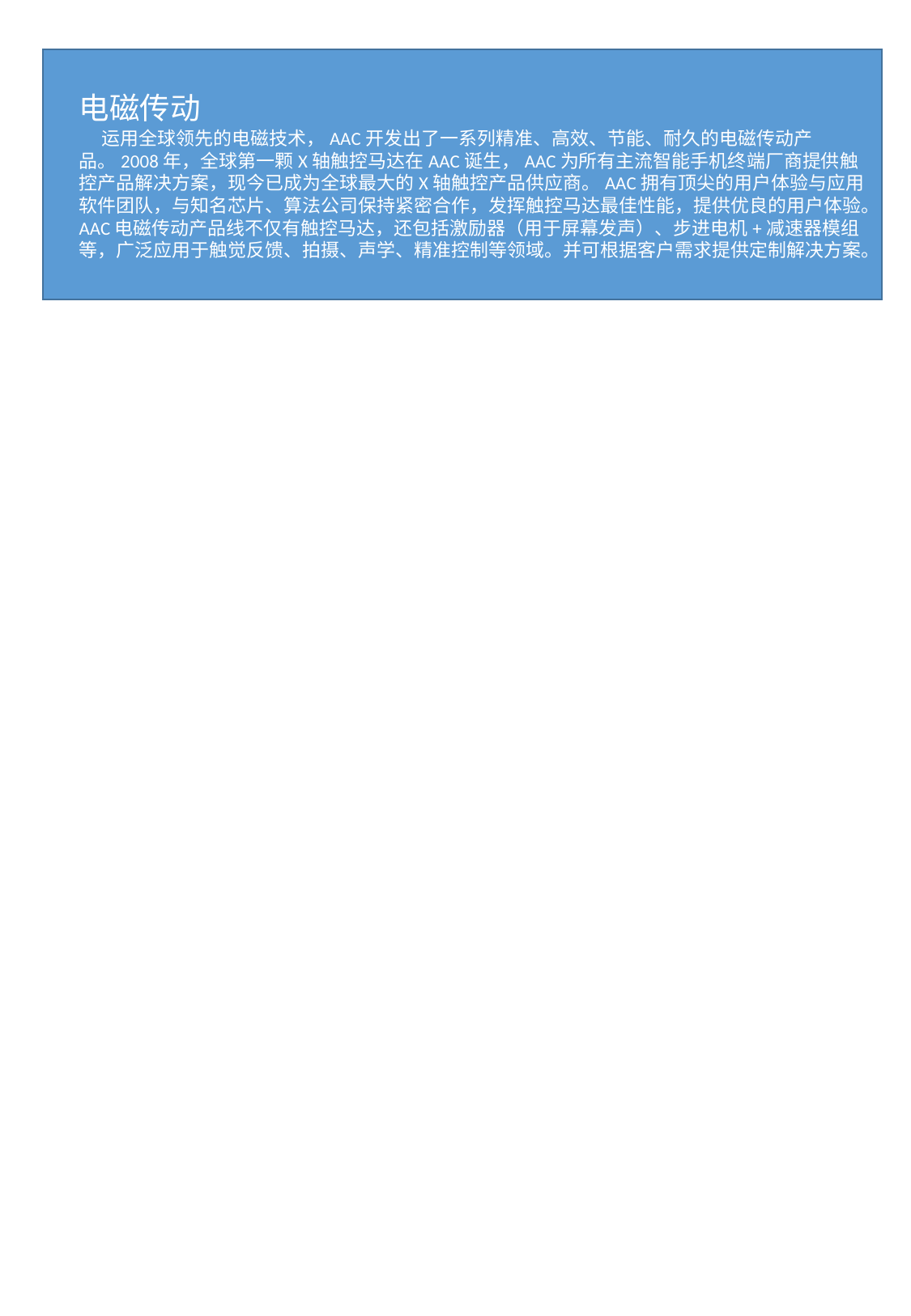

电磁传动
    运用全球领先的电磁技术，AAC开发出了一系列精准、高效、节能、耐久的电磁传动产品。2008年，全球第一颗X轴触控马达在AAC诞生，AAC为所有主流智能手机终端厂商提供触控产品解决方案，现今已成为全球最大的X轴触控产品供应商。AAC拥有顶尖的用户体验与应用软件团队，与知名芯片、算法公司保持紧密合作，发挥触控马达最佳性能，提供优良的用户体验。AAC电磁传动产品线不仅有触控马达，还包括激励器（用于屏幕发声）、步进电机+减速器模组等，广泛应用于触觉反馈、拍摄、声学、精准控制等领域。并可根据客户需求提供定制解决方案。